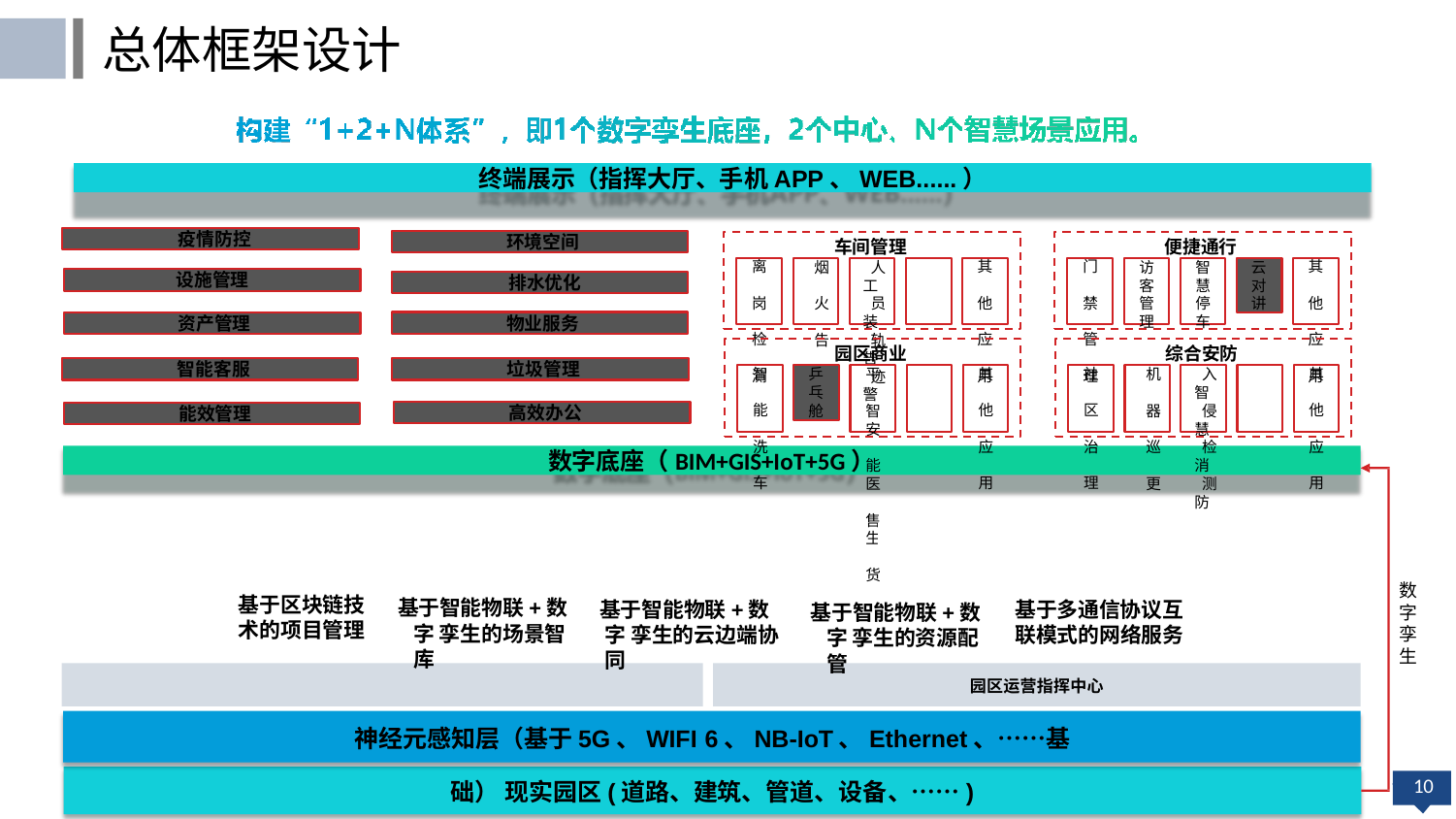

总体框架设计

终端展示（指挥大厅、手机APP、WEB......）

疫情防控
环境空间

车间管理
烟	人	工
火	员	装
告	轨	告
警	迹	警
便捷通行
访	智
客	慧
管	停
理	车
离 岗 检 测
其 他 应 用
门 禁 管 理
其 他 应 用

云 对 讲

设施管理
排水优化
物业服务
资产管理

园区商业
平	智
安	能
医	售
生	货
综合安防
机	入	智
器	侵	慧
巡	检	消
更	测	防
智能客服
垃圾管理
智 能 洗 车
其 他 应 用
社 区 治 理
其 他 应 用

乒 乓 舱

高效办公
能效管理

数字底座（BIM+GIS+IoT+5G）

数 字 孪 生
基于区块链技
术的项目管理
基于智能物联+数字 孪生的场景智库
基于智能物联+数字 孪生的云边端协同
基于多通信协议互 联模式的网络服务
基于智能物联+数字 孪生的资源配管

园区云计算中心	园区运营指挥中心
神经元感知层（基于5G、WIFI 6、NB-IoT、Ethernet、……基础） 现实园区(道路、建筑、管道、设备、……)